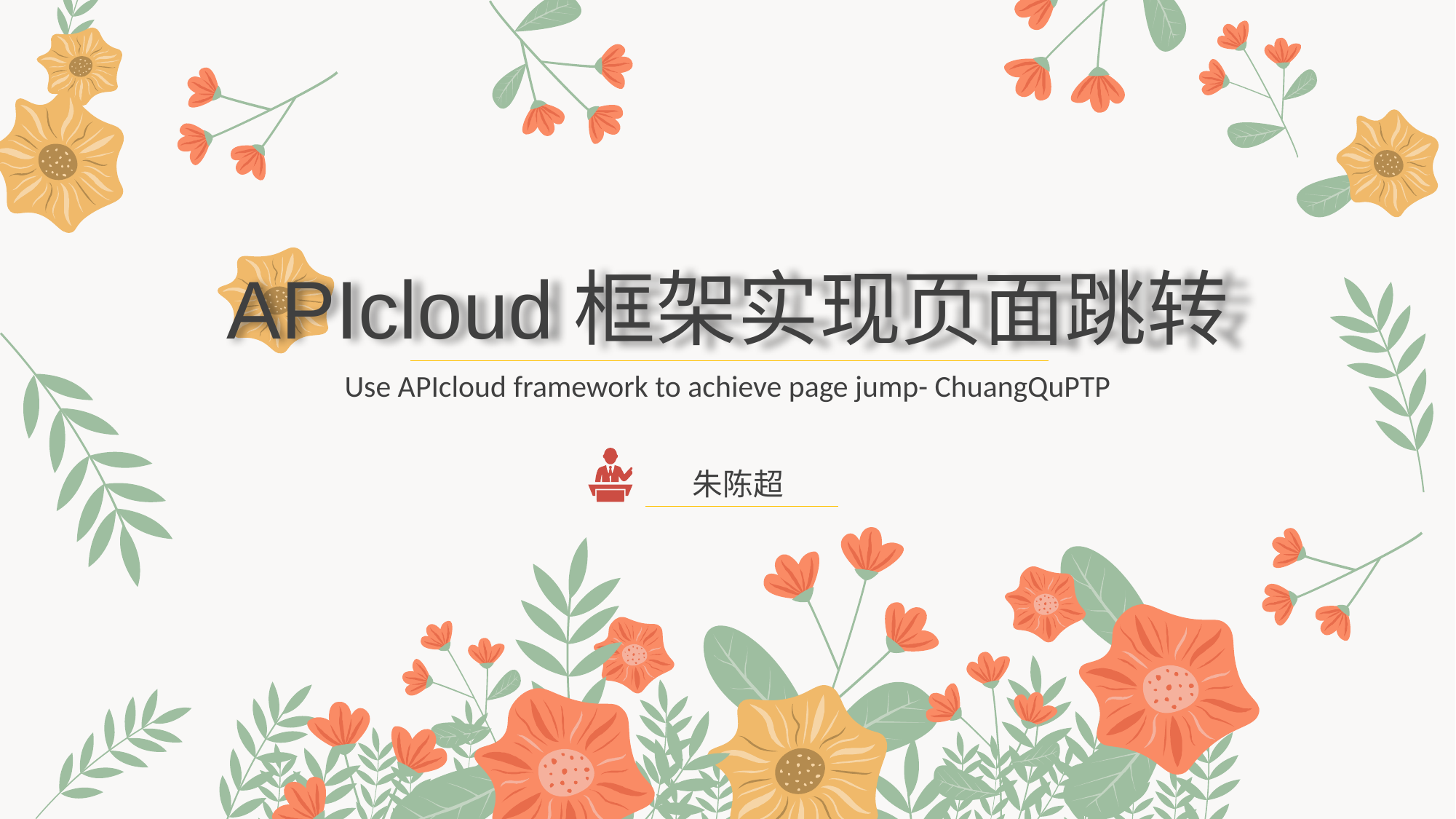

APIcloud框架实现页面跳转

Use APIcloud framework to achieve page jump- ChuangQuPTP

朱陈超